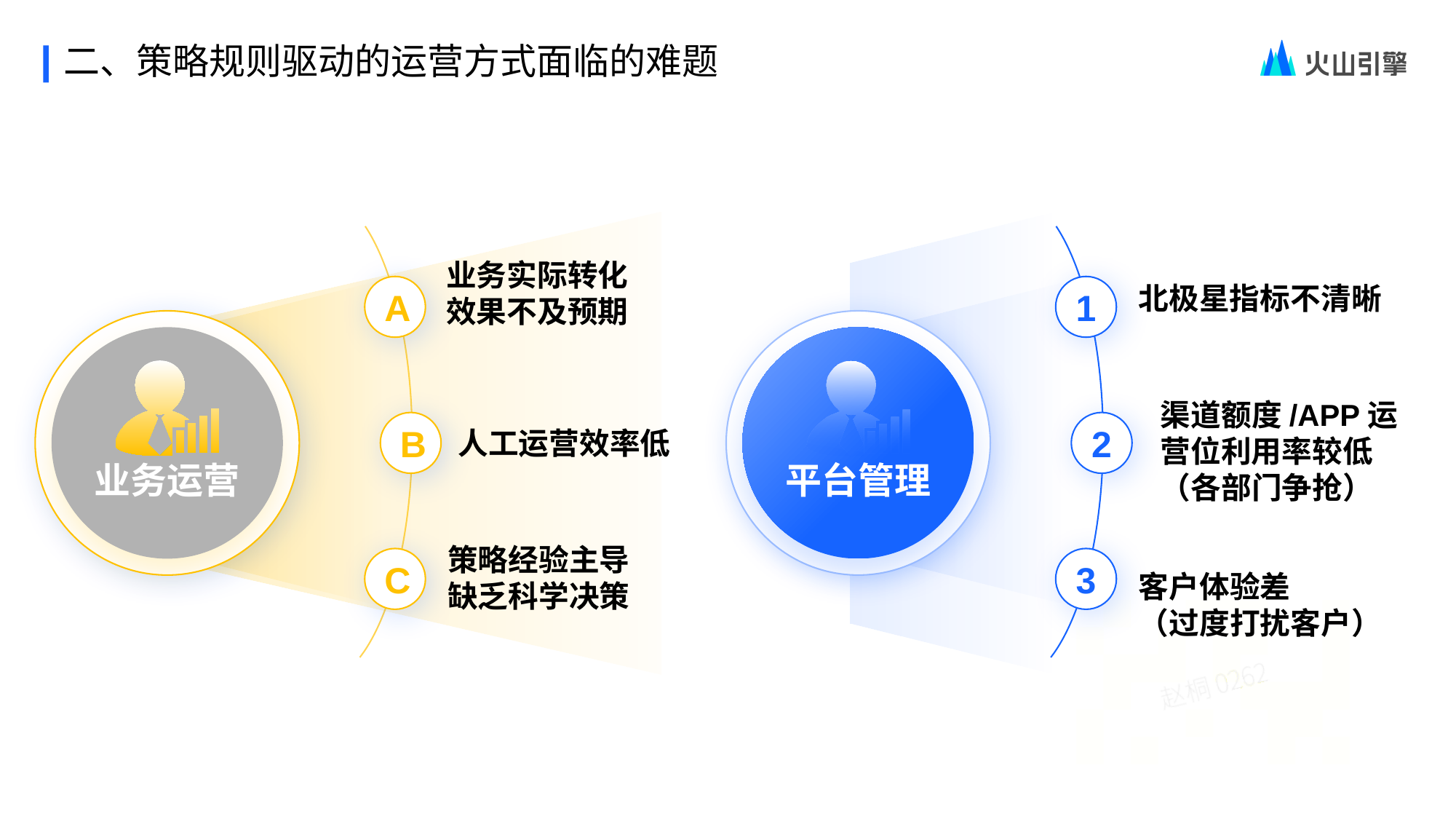

二、策略规则驱动的运营方式面临的难题

A
业务实际转化效果不及预期

B
人工运营效率低
业务运营
C
策略经验主导
缺乏科学决策

1
北极星指标不清晰

2
平台管理
3
客户体验差
（过度打扰客户）
渠道额度/APP运营位利用率较低（各部门争抢）